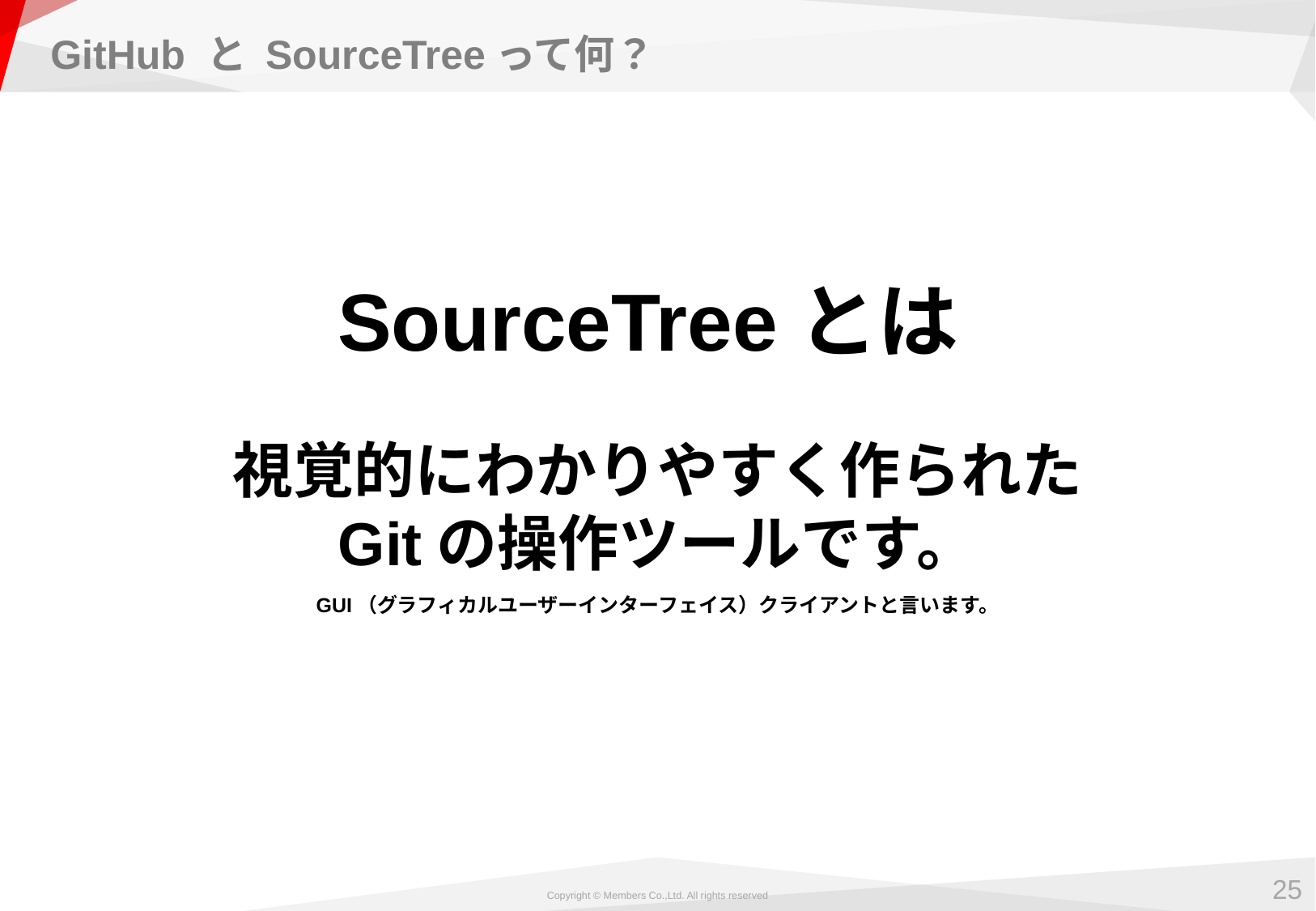

# GitHub と SourceTreeって何？
SourceTreeとは

視覚的にわかりやすく作られた
Gitの操作ツールです。

GUI（グラフィカルユーザーインターフェイス）クライアントと言います。